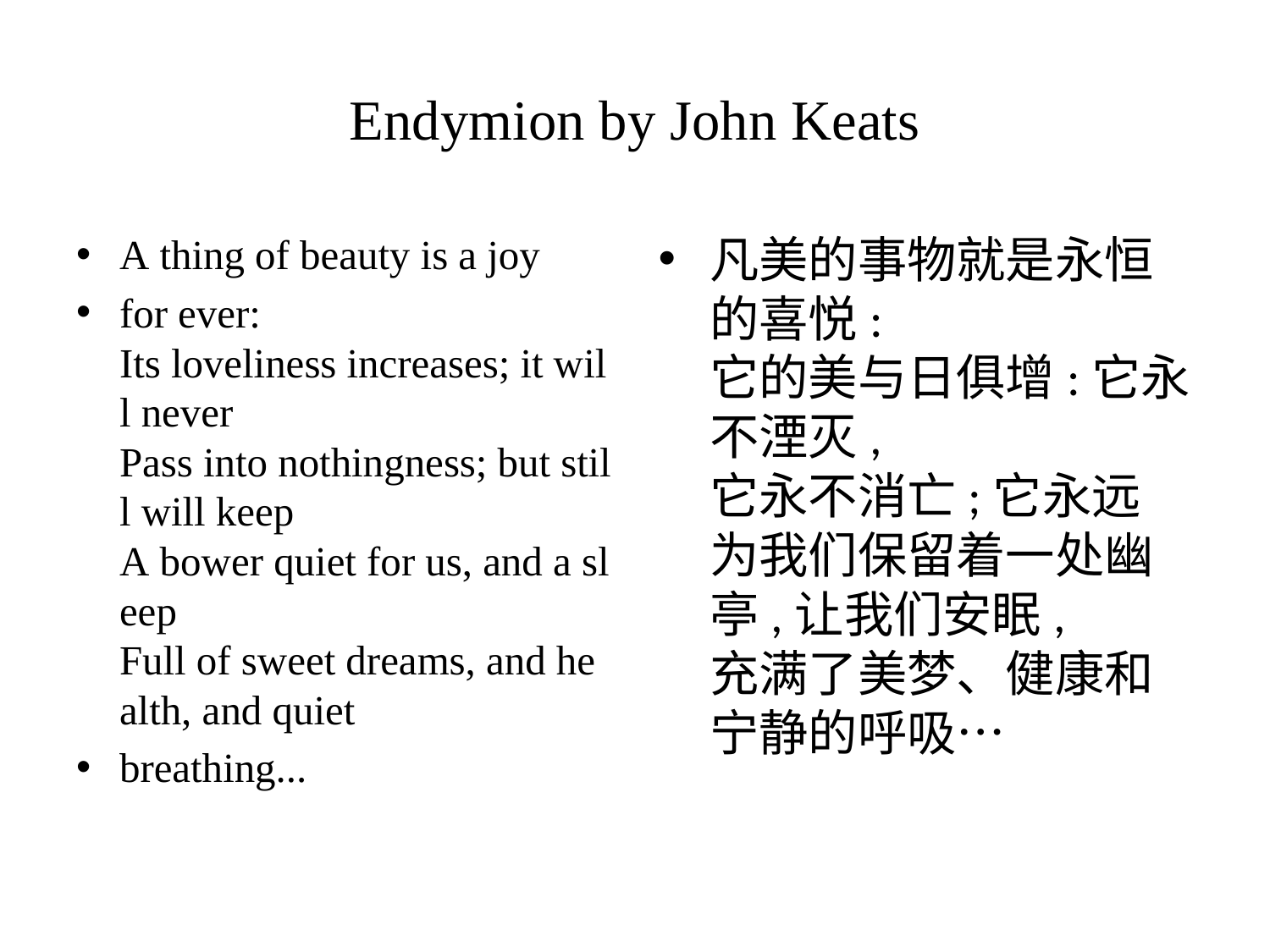

# Endymion by John Keats
A thing of beauty is a joy
for ever: 
Its loveliness increases; it will never 
Pass into nothingness; but still will keep 
A bower quiet for us, and a sleep 
Full of sweet dreams, and health, and quiet
breathing...
凡美的事物就是永恒的喜悦: 
它的美与日俱增:它永不湮灭, 
它永不消亡;它永远 
为我们保留着一处幽亭,让我们安眠, 
充满了美梦、健康和宁静的呼吸…